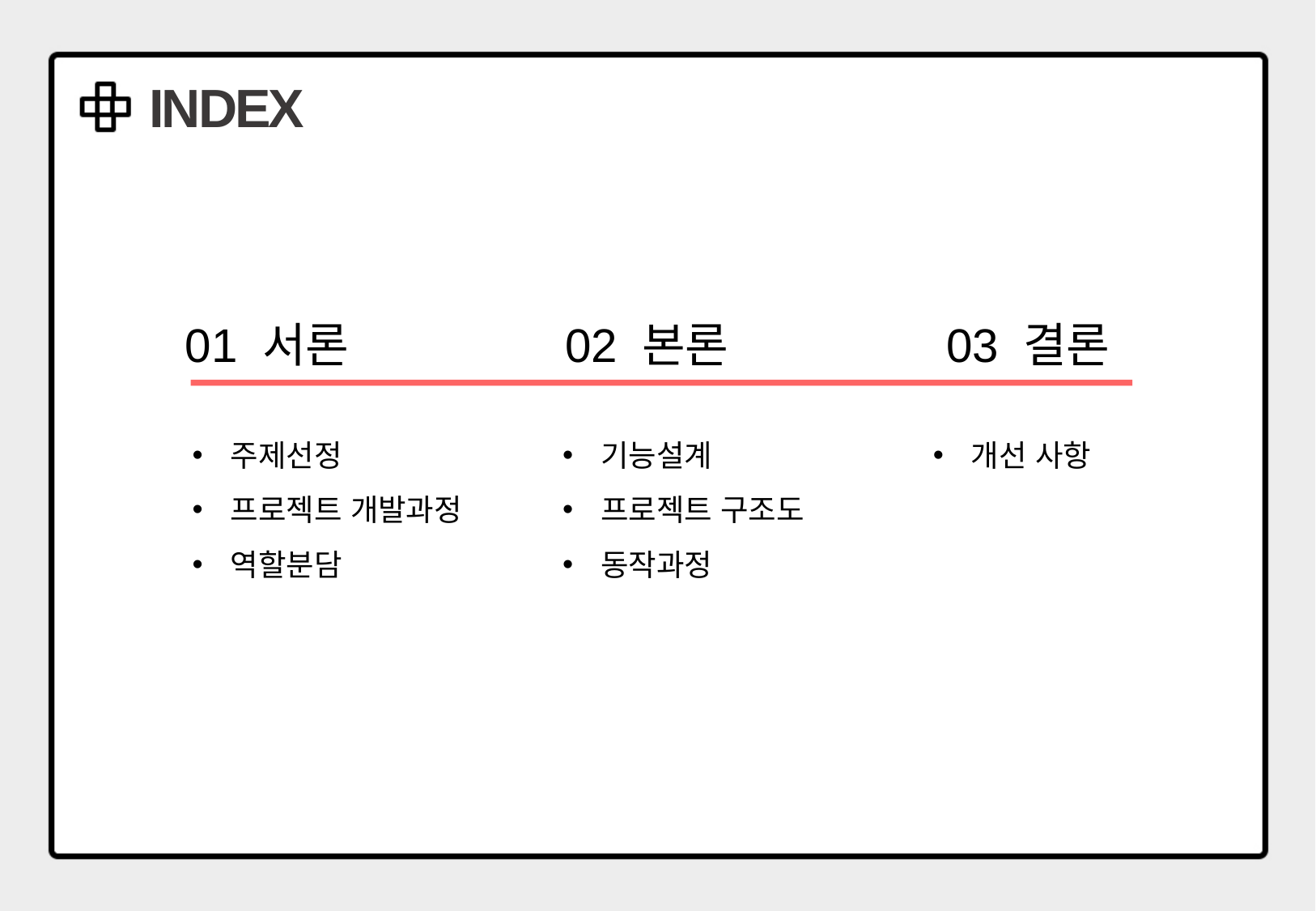

INDEX
 01 서론
 02 본론
 03 결론

주제선정
프로젝트 개발과정
역할분담
기능설계
프로젝트 구조도
동작과정
개선 사항